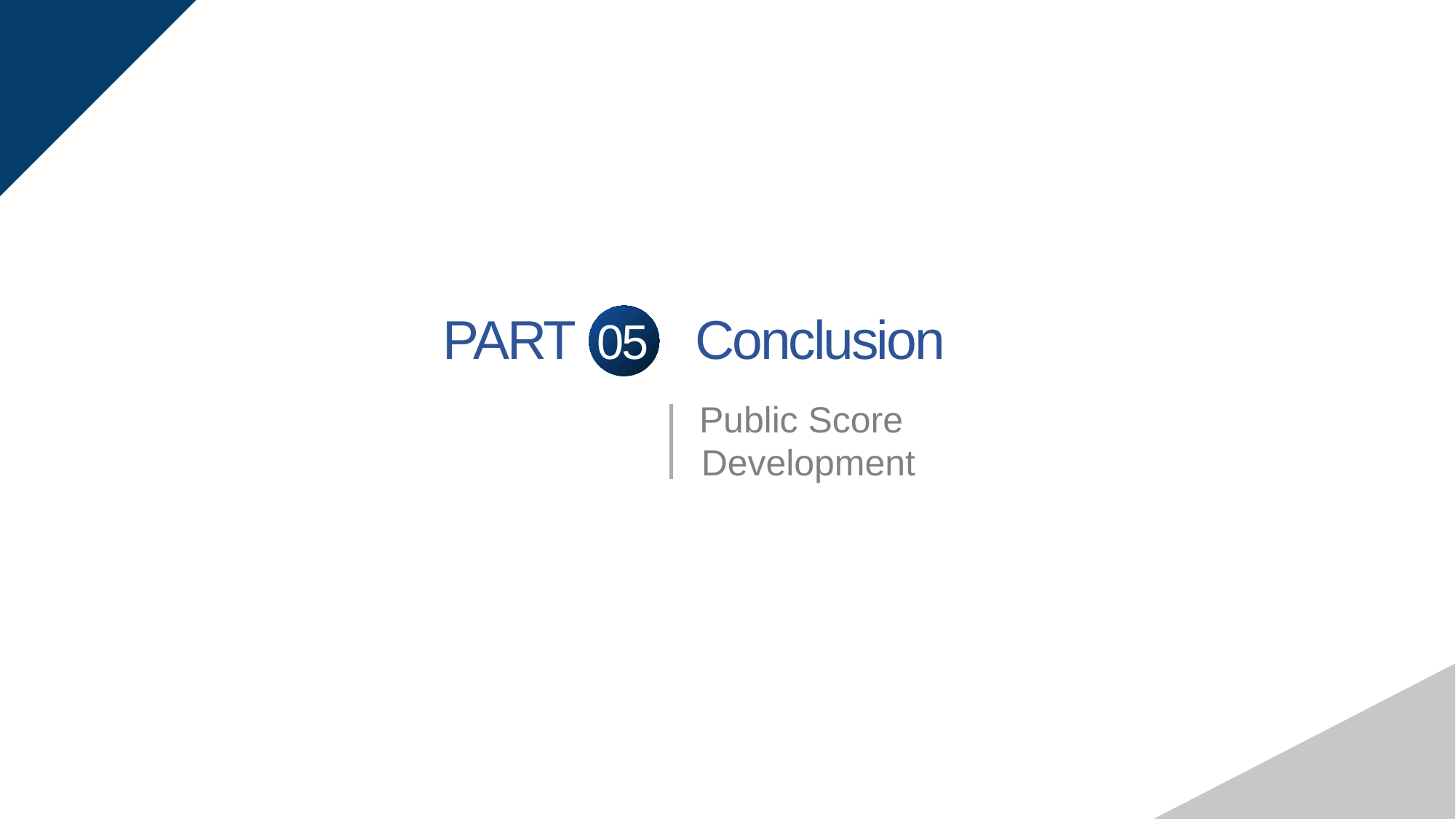

Conclusion
PART
05

Public Score
Development
연구배경